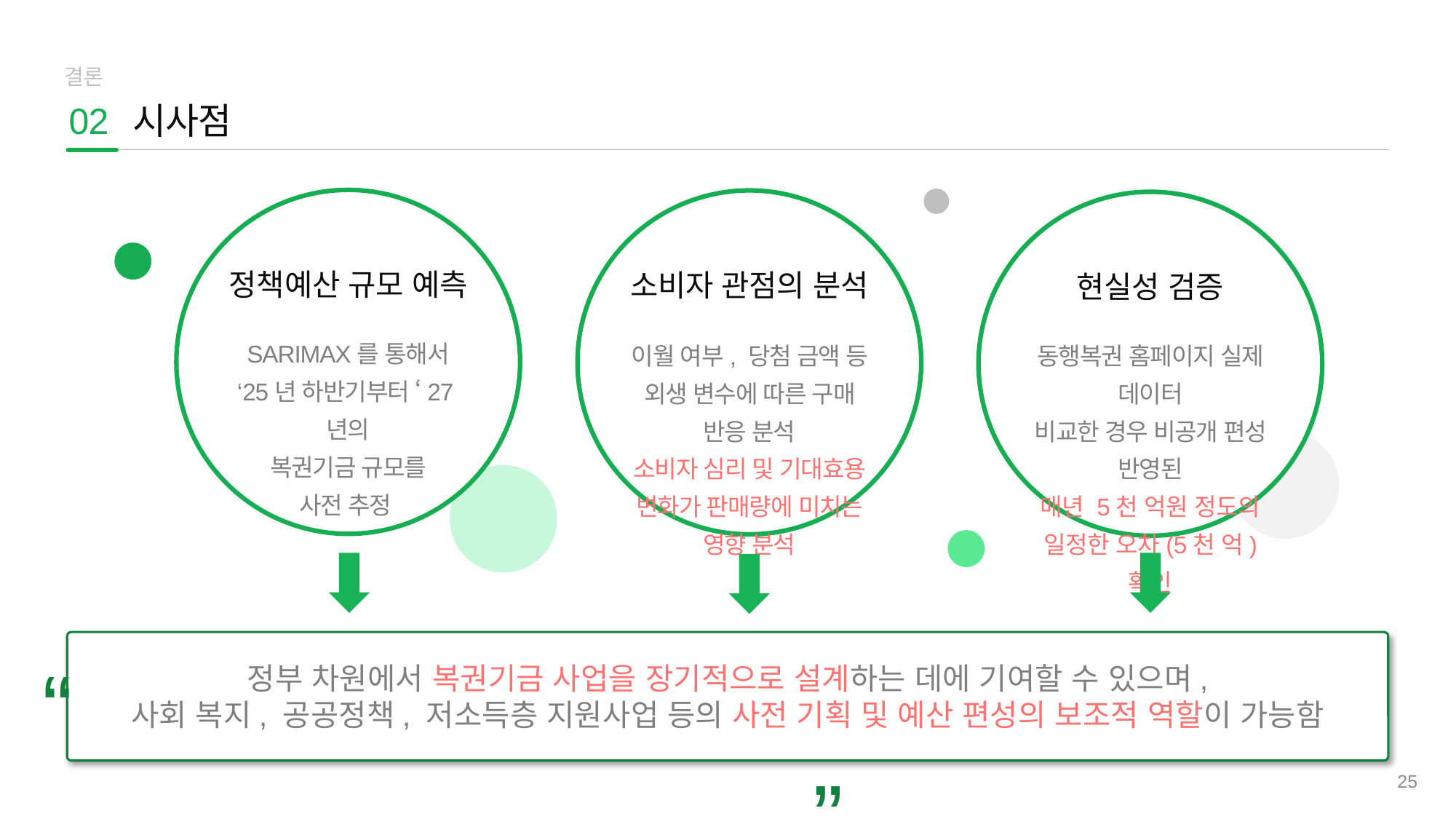

결론
02
시사점

정책예산 규모 예측
SARIMAX를 통해서
‘25년 하반기부터 ‘27년의
복권기금 규모를
사전 추정

소비자 관점의 분석
이월 여부, 당첨 금액 등 외생 변수에 따른 구매 반응 분석
소비자 심리 및 기대효용 변화가 판매량에 미치는 영향 분석

현실성 검증
동행복권 홈페이지 실제 데이터
비교한 경우 비공개 편성 반영된
매년 5천 억원 정도의
일정한 오차(5천 억) 확인

“                                                              ”
정부 차원에서 복권기금 사업을 장기적으로 설계하는 데에 기여할 수 있으며,
사회 복지, 공공정책, 저소득층 지원사업 등의 사전 기획 및 예산 편성의 보조적 역할이 가능함
25